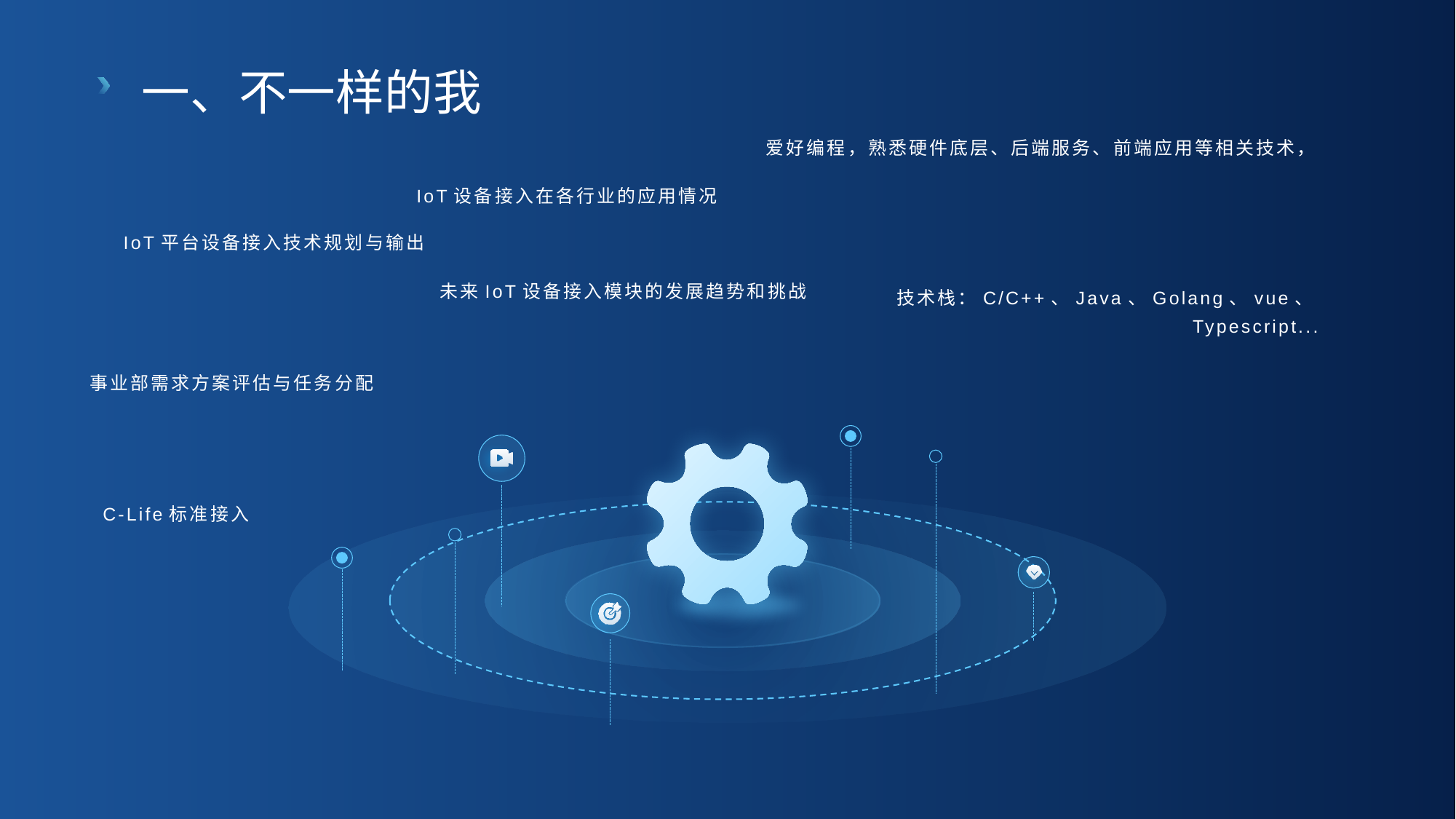

一、不一样的我
爱好编程，熟悉硬件底层、后端服务、前端应用等相关技术，
IoT设备接入在各行业的应用情况
IoT平台设备接入技术规划与输出
未来IoT设备接入模块的发展趋势和挑战
技术栈：C/C++、Java、Golang、vue、Typescript...
事业部需求方案评估与任务分配

C-Life标准接入